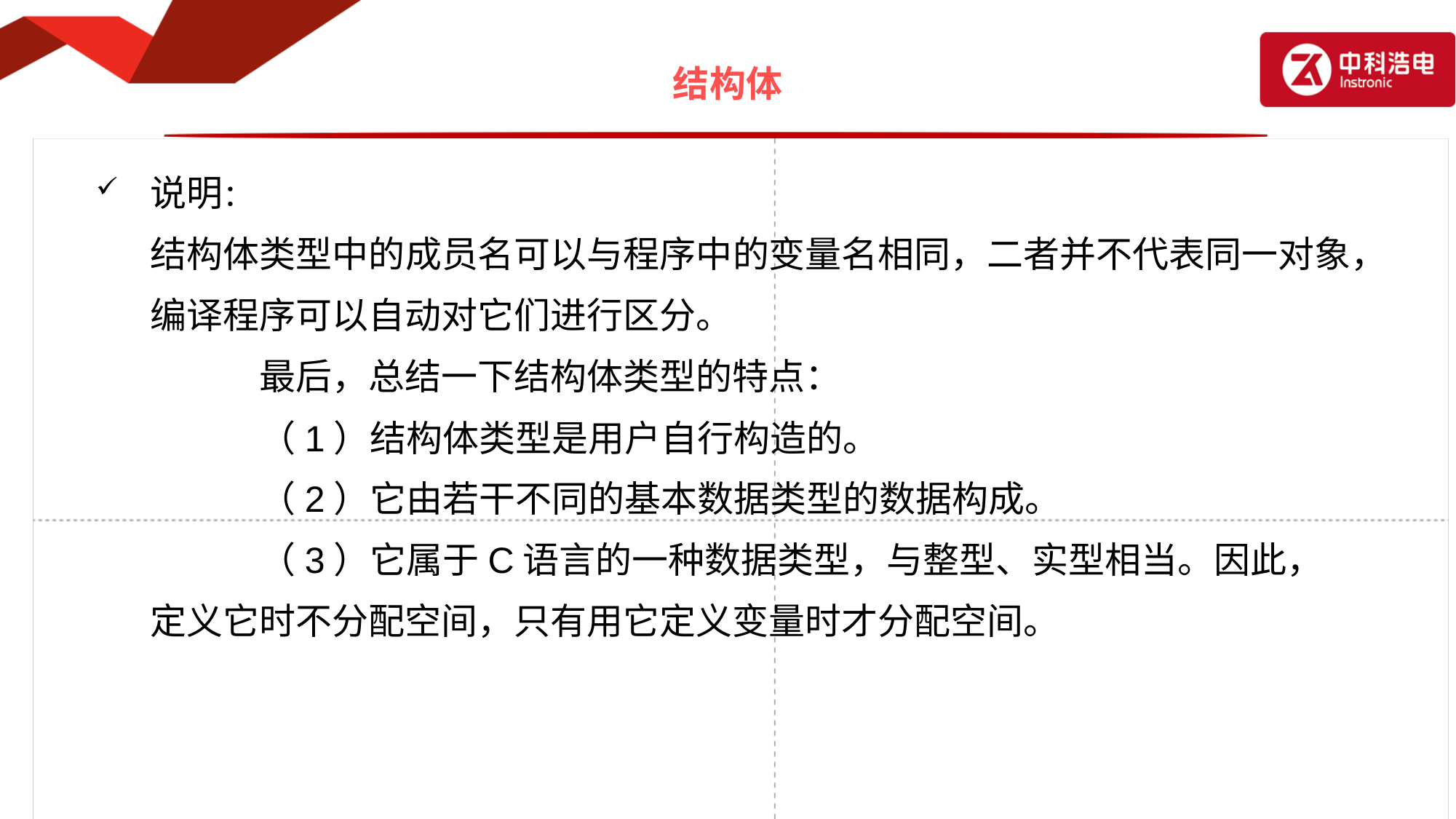

# 结构体
说明：
	结构体类型中的成员名可以与程序中的变量名相同，二者并不代表同一对象，编译程序可以自动对它们进行区分。
		最后，总结一下结构体类型的特点：
		（1）结构体类型是用户自行构造的。
		（2）它由若干不同的基本数据类型的数据构成。
		（3）它属于C语言的一种数据类型，与整型、实型相当。因此，定义它时不分配空间，只有用它定义变量时才分配空间。